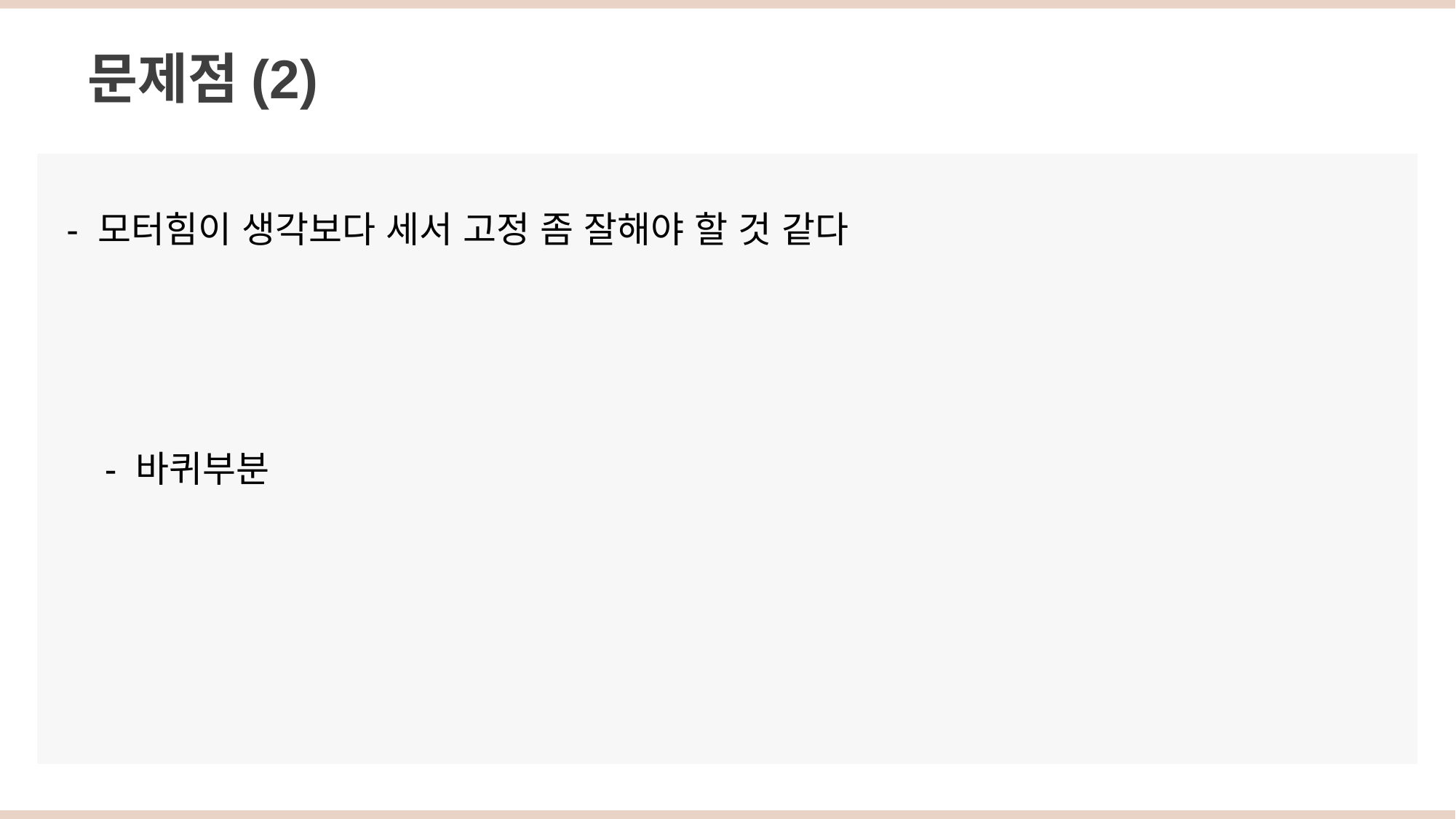

문제점(2)

- 모터힘이 생각보다 세서 고정 좀 잘해야 할 것 같다

- 바퀴부분